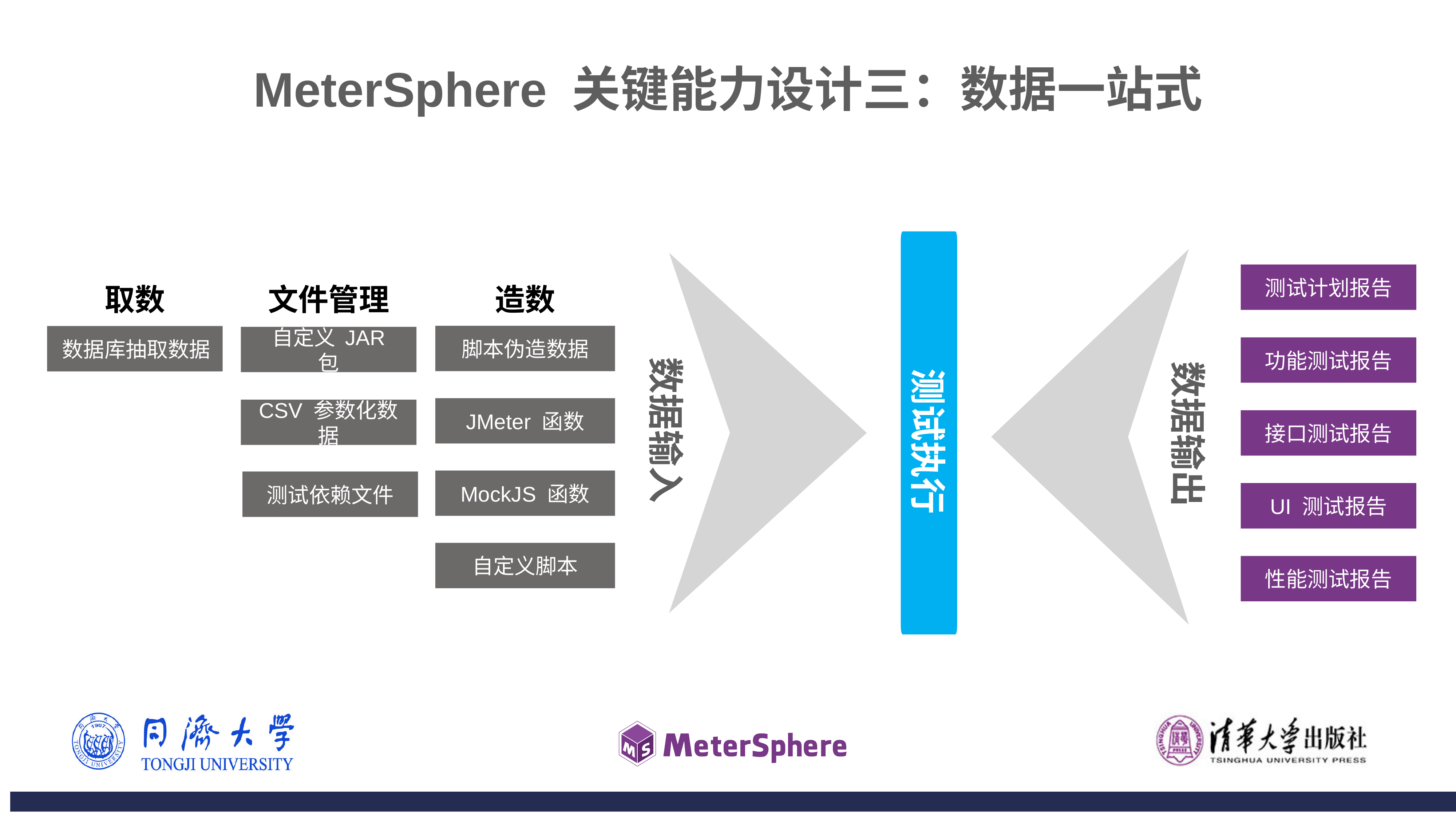

MeterSphere 关键能力设计三：数据一站式
数据输入
数据输出
测试执行

测试计划报告

功能测试报告

接口测试报告

UI 测试报告

性能测试报告
取数
文件管理
造数

脚本伪造数据

 数据库抽取数据

自定义 JAR 包

JMeter 函数

CSV 参数化数据

MockJS 函数

测试依赖文件

自定义脚本